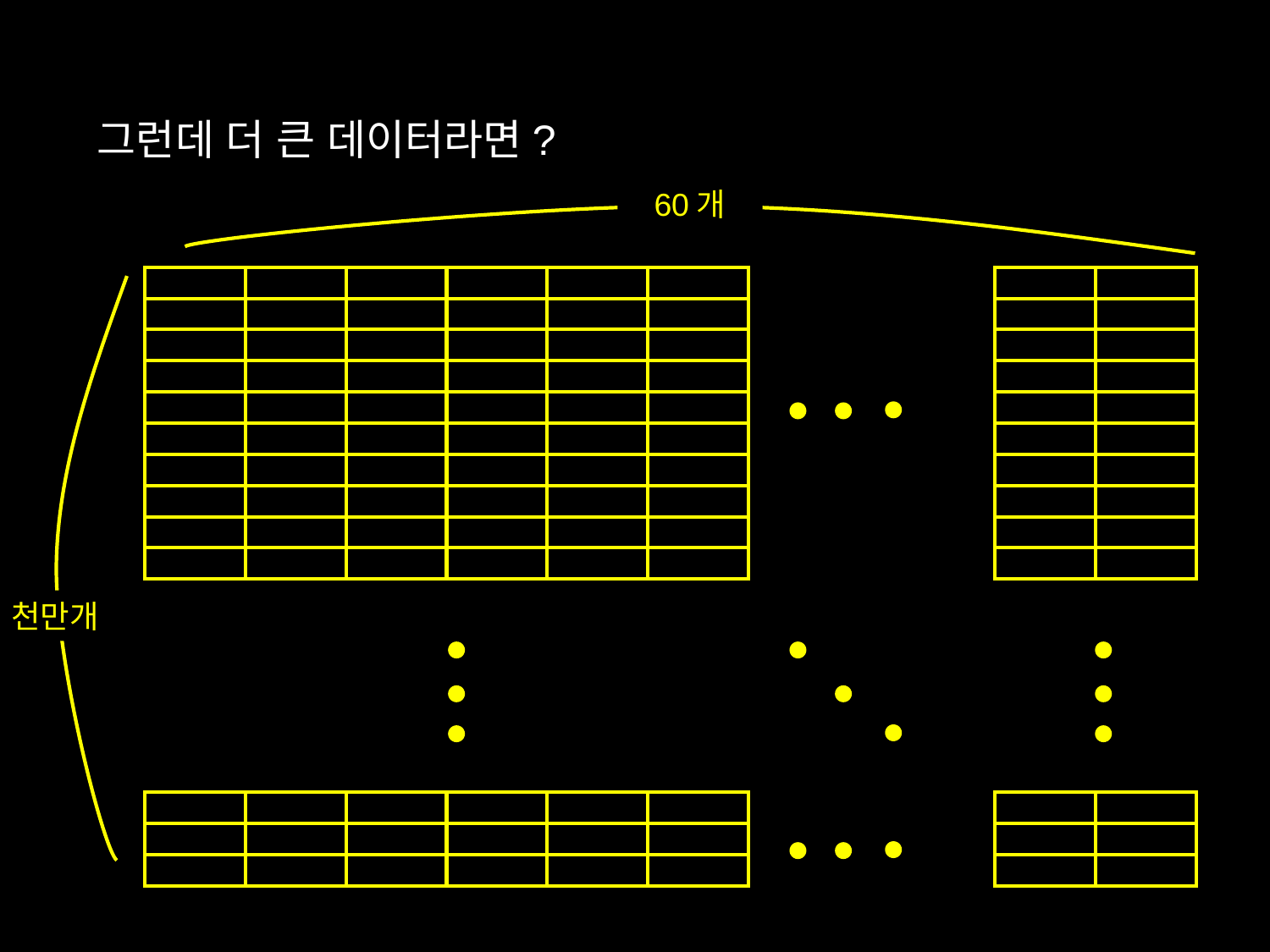

그런데 더 큰 데이터라면?
60개
|  |  |  |  |  |  |
| --- | --- | --- | --- | --- | --- |
|  |  |  |  |  |  |
|  |  |  |  |  |  |
|  |  |  |  |  |  |
|  |  |  |  |  |  |
|  |  |  |  |  |  |
|  |  |  |  |  |  |
|  |  |  |  |  |  |
|  |  |  |  |  |  |
|  |  |  |  |  |  |
|  |  |
| --- | --- |
|  |  |
|  |  |
|  |  |
|  |  |
|  |  |
|  |  |
|  |  |
|  |  |
|  |  |

천만개

|  |  |  |  |  |  |
| --- | --- | --- | --- | --- | --- |
|  |  |  |  |  |  |
|  |  |  |  |  |  |
|  |  |
| --- | --- |
|  |  |
|  |  |